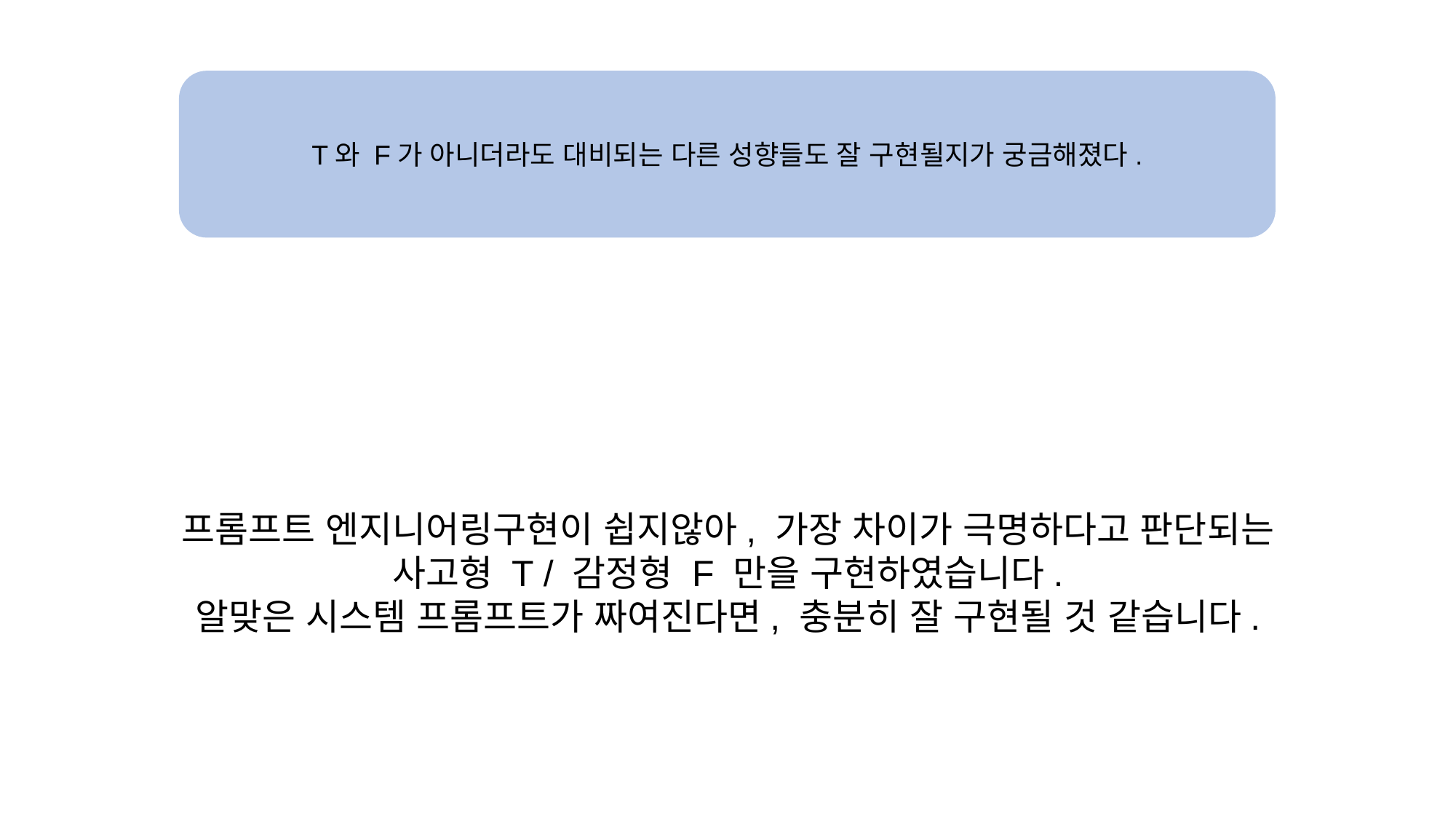

T와 F가 아니더라도 대비되는 다른 성향들도 잘 구현될지가 궁금해졌다.
프롬프트 엔지니어링구현이 쉽지않아, 가장 차이가 극명하다고 판단되는
사고형 T / 감정형 F 만을 구현하였습니다.
알맞은 시스템 프롬프트가 짜여진다면, 충분히 잘 구현될 것 같습니다.